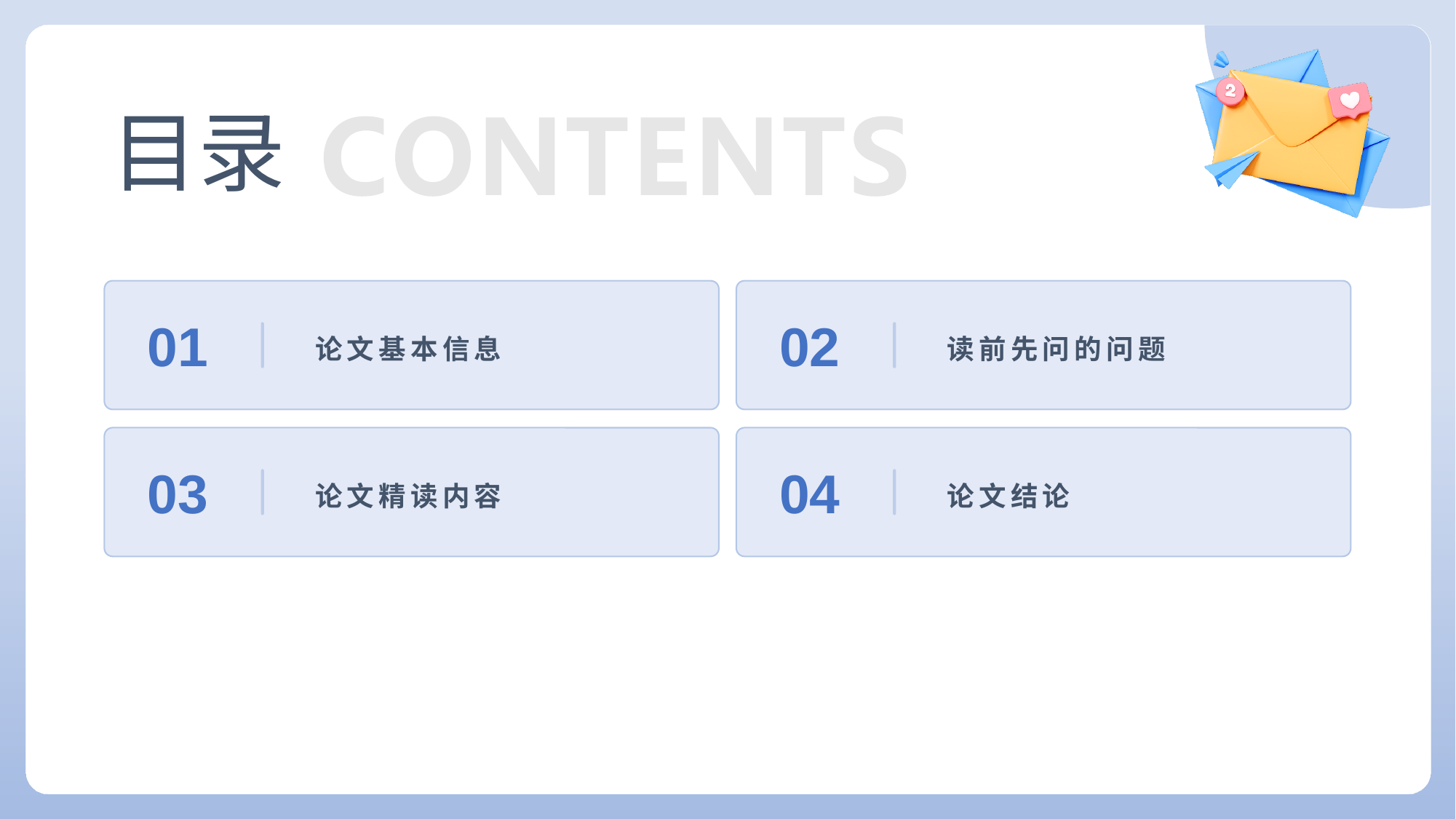

# 目录

01

02
论文基本信息
读前先问的问题

03

04
论文精读内容
论文结论